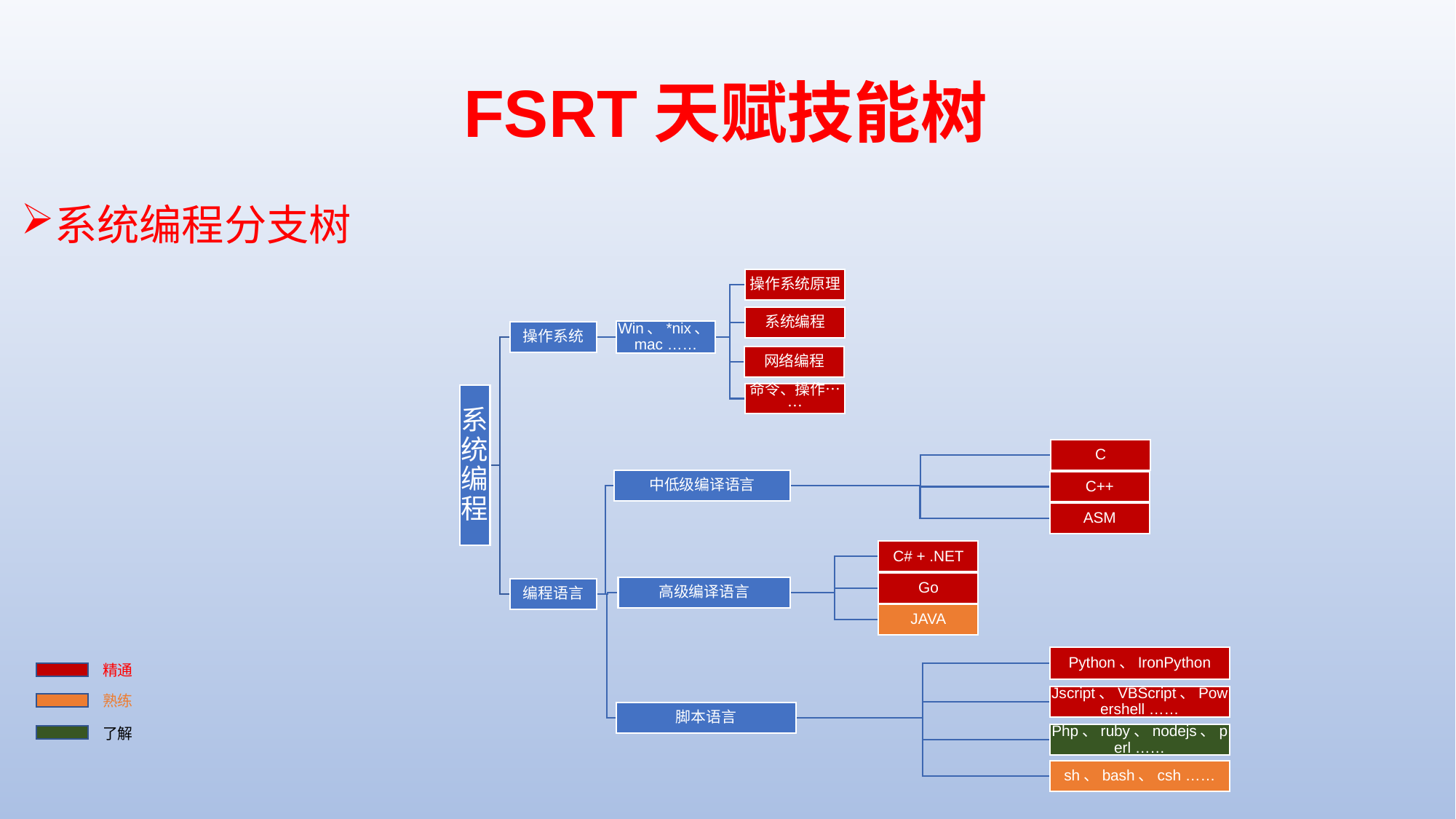

# FSRT天赋技能树
系统编程分支树

系统编程
操作系统
Win、*nix、mac ……
操作系统原理
系统编程
网络编程
命令、操作……
编程语言
中低级编译语言
C
C++
ASM
高级编译语言
C# + .NET
Go
JAVA
脚本语言
Python、IronPython
Jscript、VBScript、Powershell ……
Php、ruby、nodejs、perl ……
sh、bash、csh ……
精通

熟练

了解